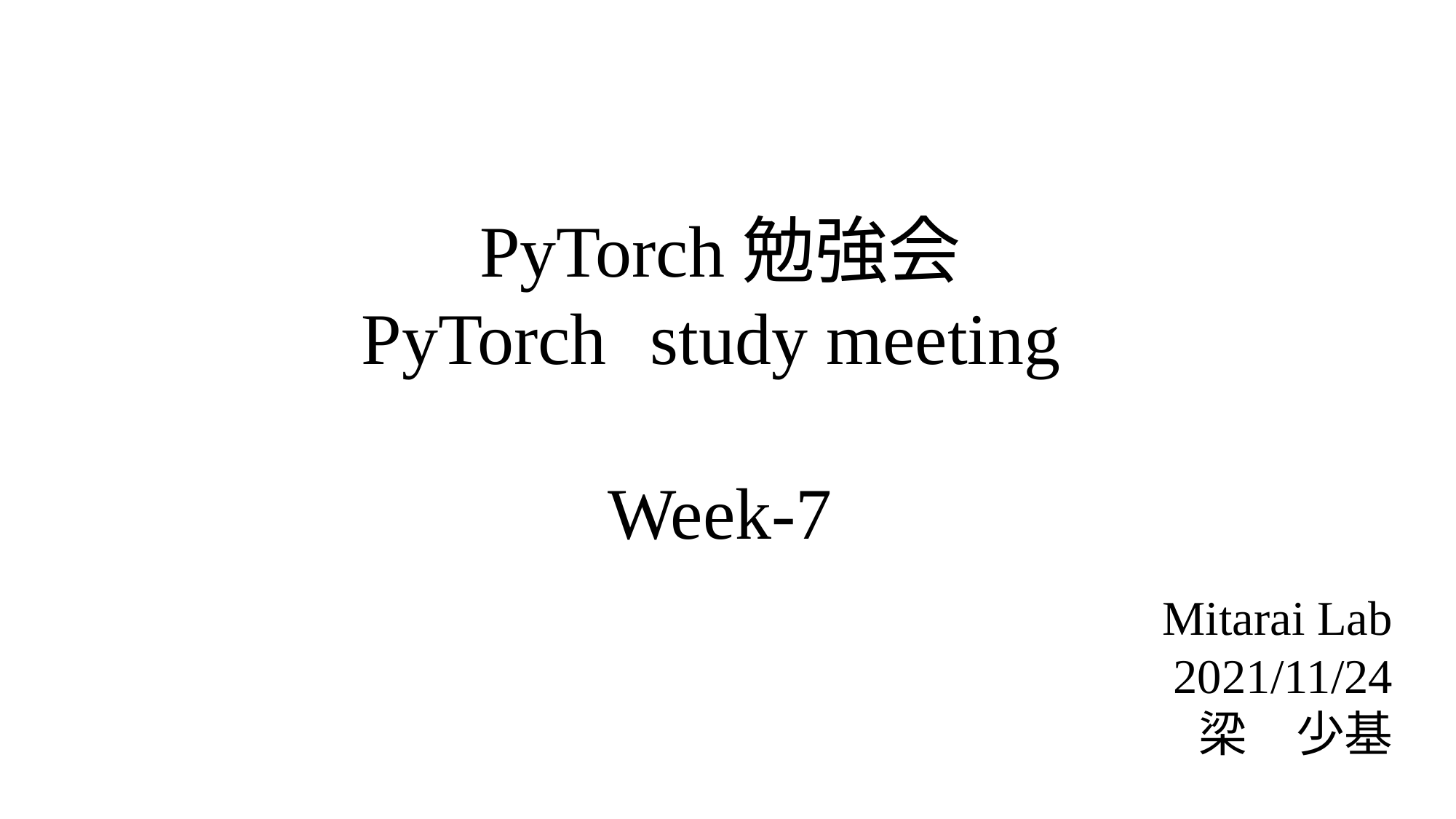

PyTorch勉強会
PyTorch study meeting

Week-7
Mitarai Lab
2021/11/24
梁　少基